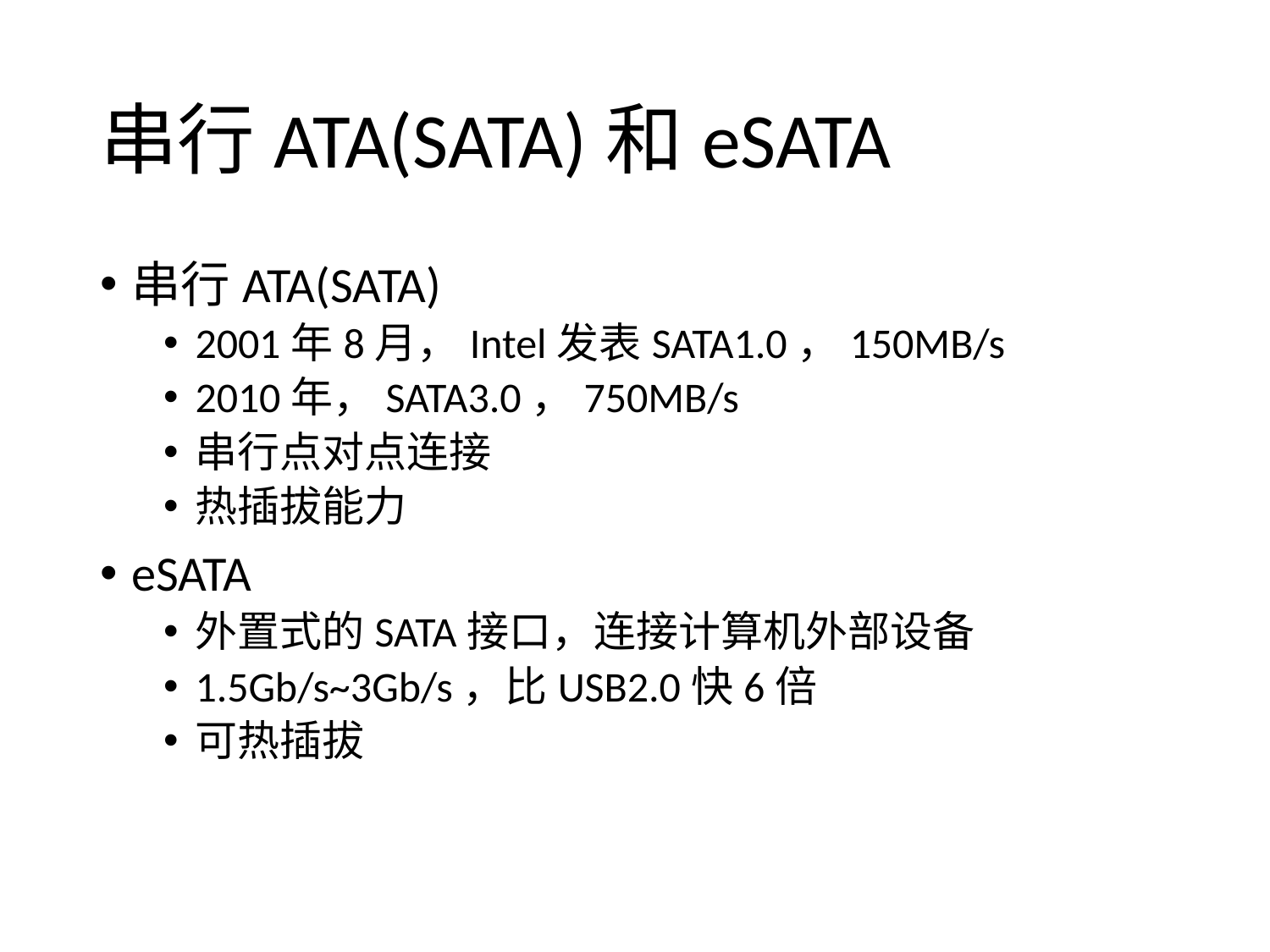

# 串行ATA(SATA)和eSATA
串行ATA(SATA)
2001年8月，Intel发表SATA1.0，150MB/s
2010年，SATA3.0，750MB/s
串行点对点连接
热插拔能力
eSATA
外置式的SATA接口，连接计算机外部设备
1.5Gb/s~3Gb/s，比USB2.0快6倍
可热插拔